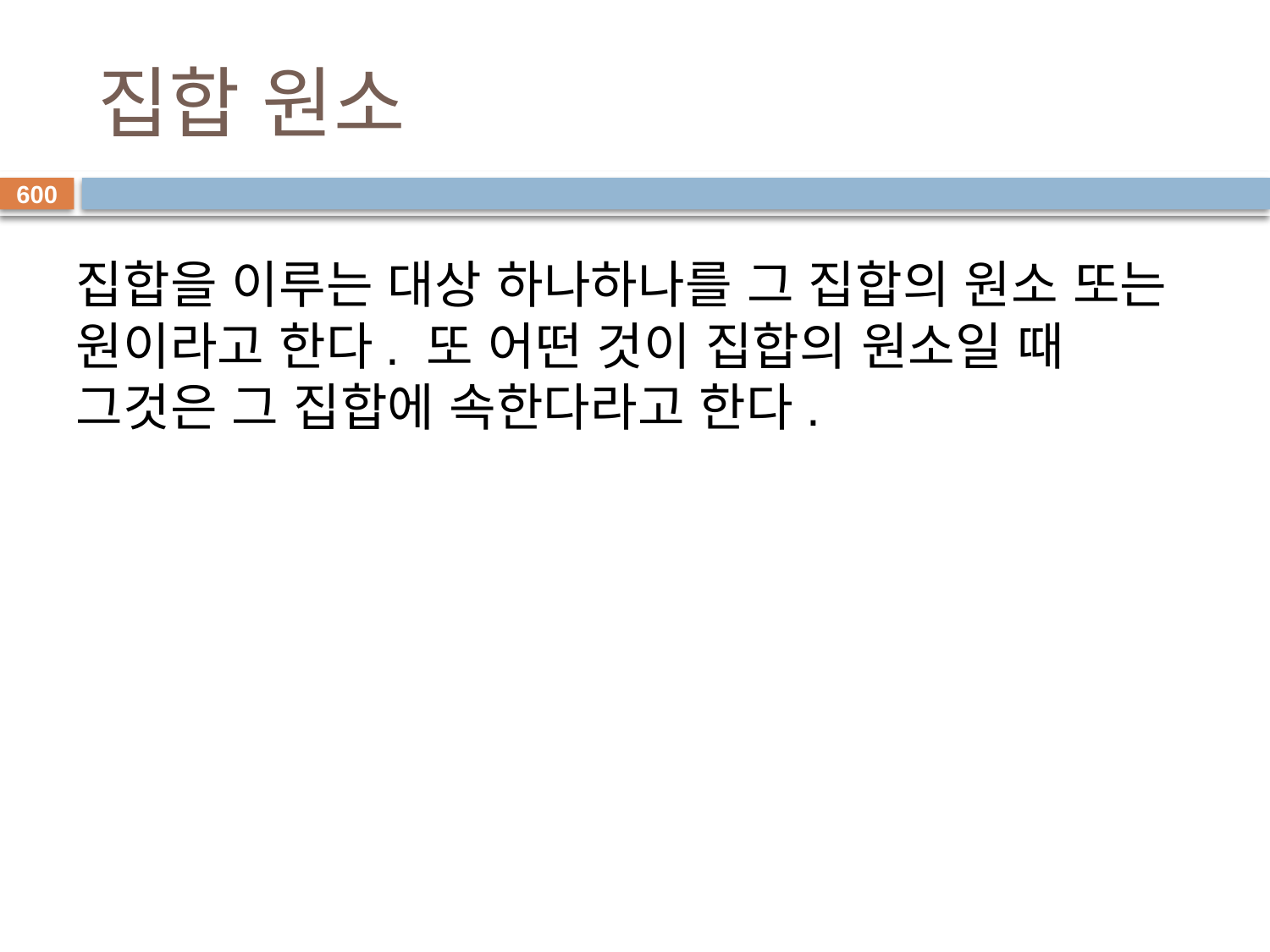

# 집합 원소
600
집합을 이루는 대상 하나하나를 그 집합의 원소 또는 원이라고 한다. 또 어떤 것이 집합의 원소일 때 그것은 그 집합에 속한다라고 한다.